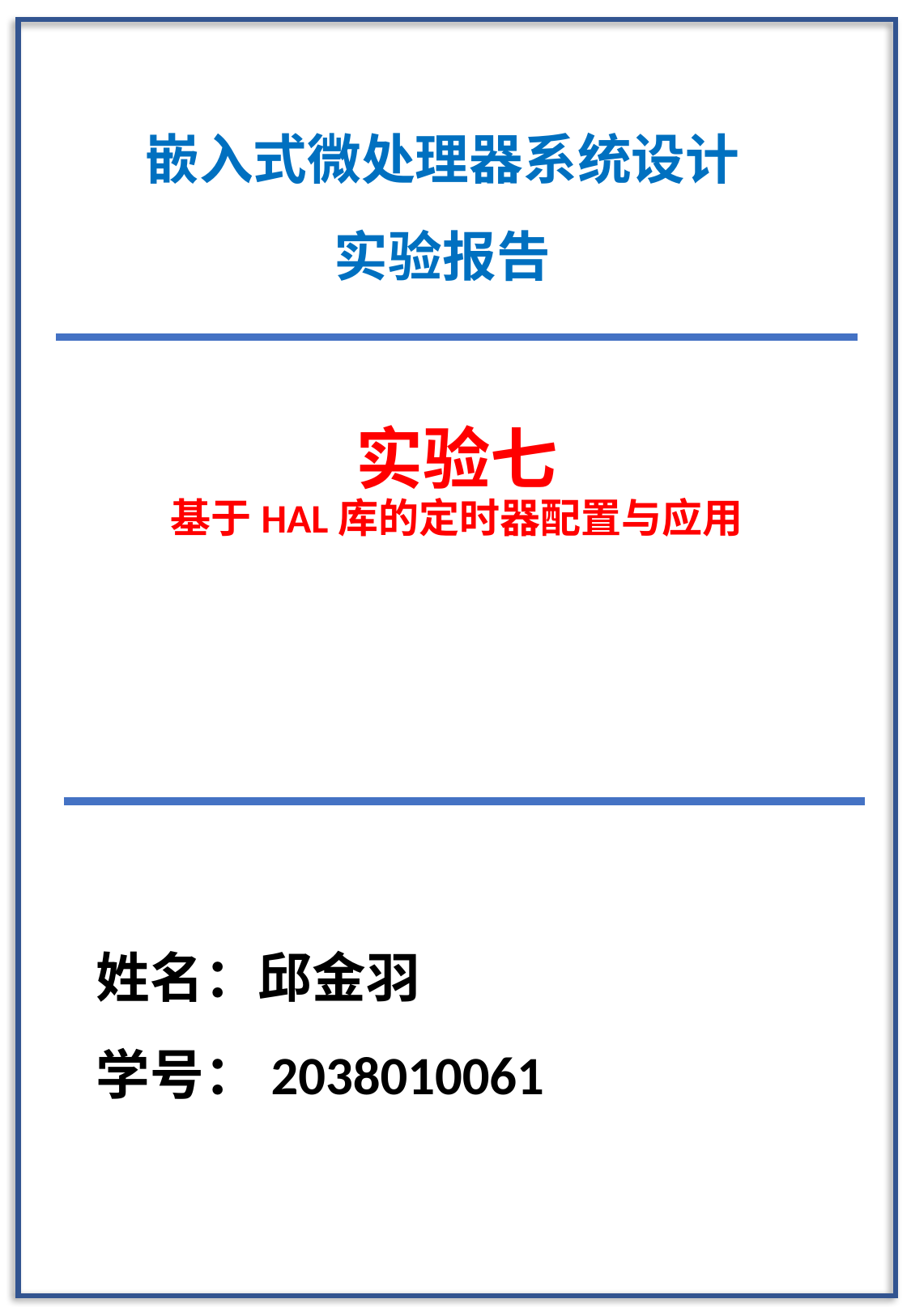

嵌入式微处理器系统设计
实验报告
# 实验七 基于HAL库的定时器配置与应用
姓名：邱金羽
学号：2038010061